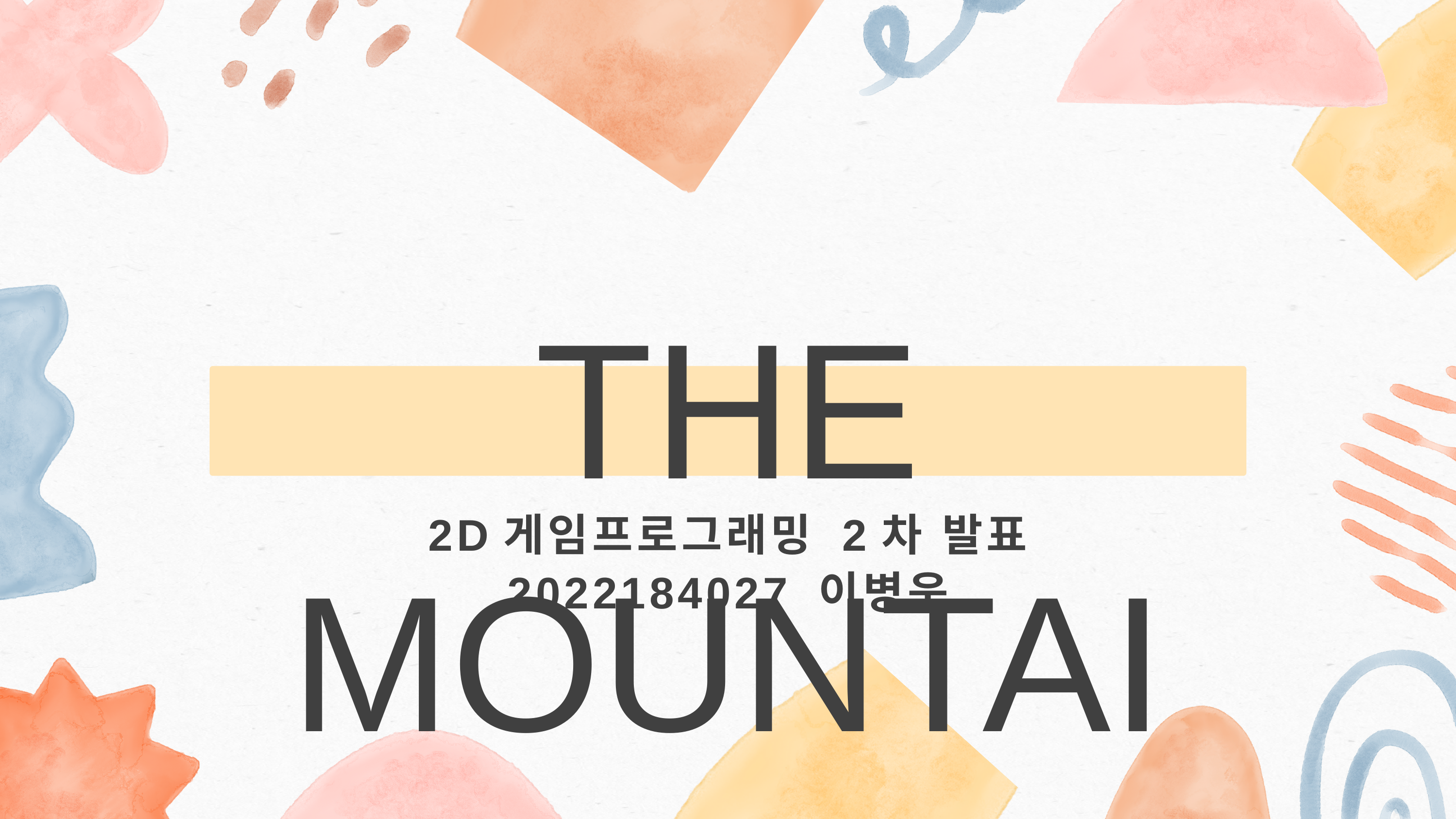

THE MOUNTAIN MAN

2D게임프로그래밍 2차 발표
2022184027 이병욱